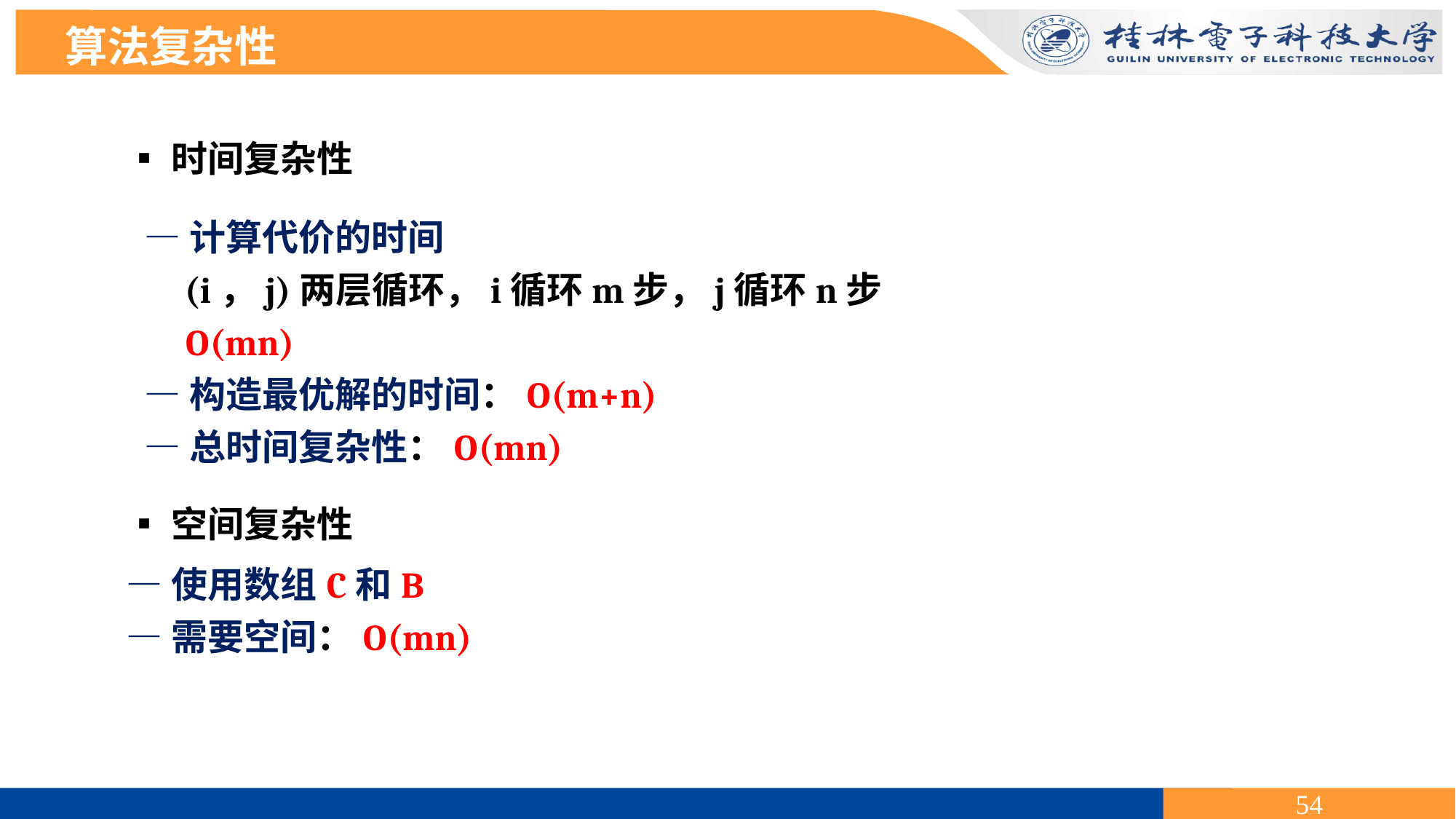

算法复杂性
▪时间复杂性
—计算代价的时间
     (i，j)两层循环，i循环m步，j循环n步
     O(mn)
—构造最优解的时间：O(m+n)
—总时间复杂性：O(mn)
▪空间复杂性
—使用数组C和B
—需要空间：O(mn)